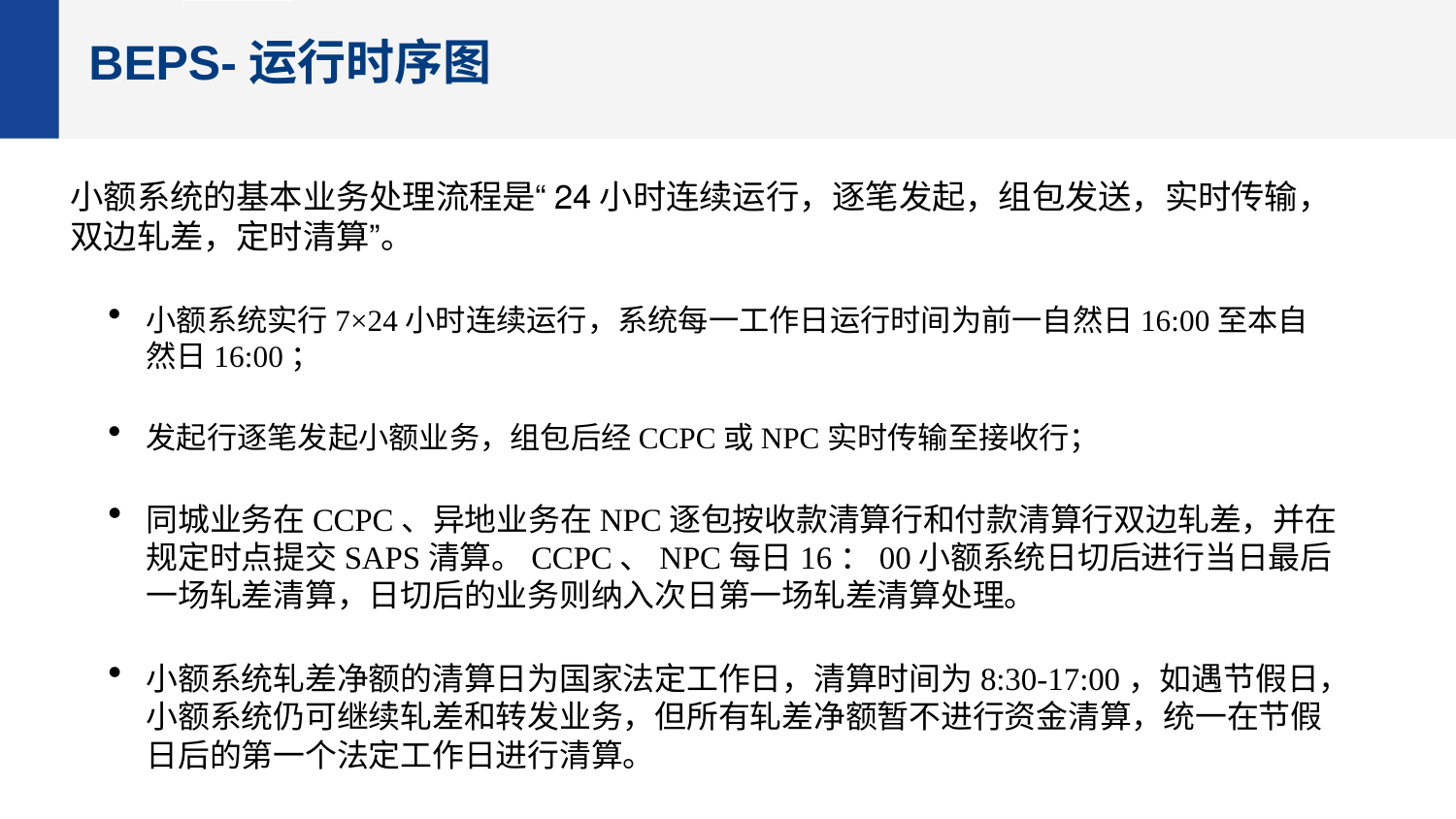

BEPS-运行时序图
小额系统的基本业务处理流程是“24小时连续运行，逐笔发起，组包发送，实时传输，双边轧差，定时清算”。
小额系统实行7×24小时连续运行，系统每一工作日运行时间为前一自然日16:00至本自然日16:00；
发起行逐笔发起小额业务，组包后经CCPC或NPC实时传输至接收行；
同城业务在CCPC、异地业务在NPC逐包按收款清算行和付款清算行双边轧差，并在规定时点提交SAPS清算。CCPC、NPC每日16：00小额系统日切后进行当日最后一场轧差清算，日切后的业务则纳入次日第一场轧差清算处理。
小额系统轧差净额的清算日为国家法定工作日，清算时间为8:30-17:00，如遇节假日，小额系统仍可继续轧差和转发业务，但所有轧差净额暂不进行资金清算，统一在节假日后的第一个法定工作日进行清算。